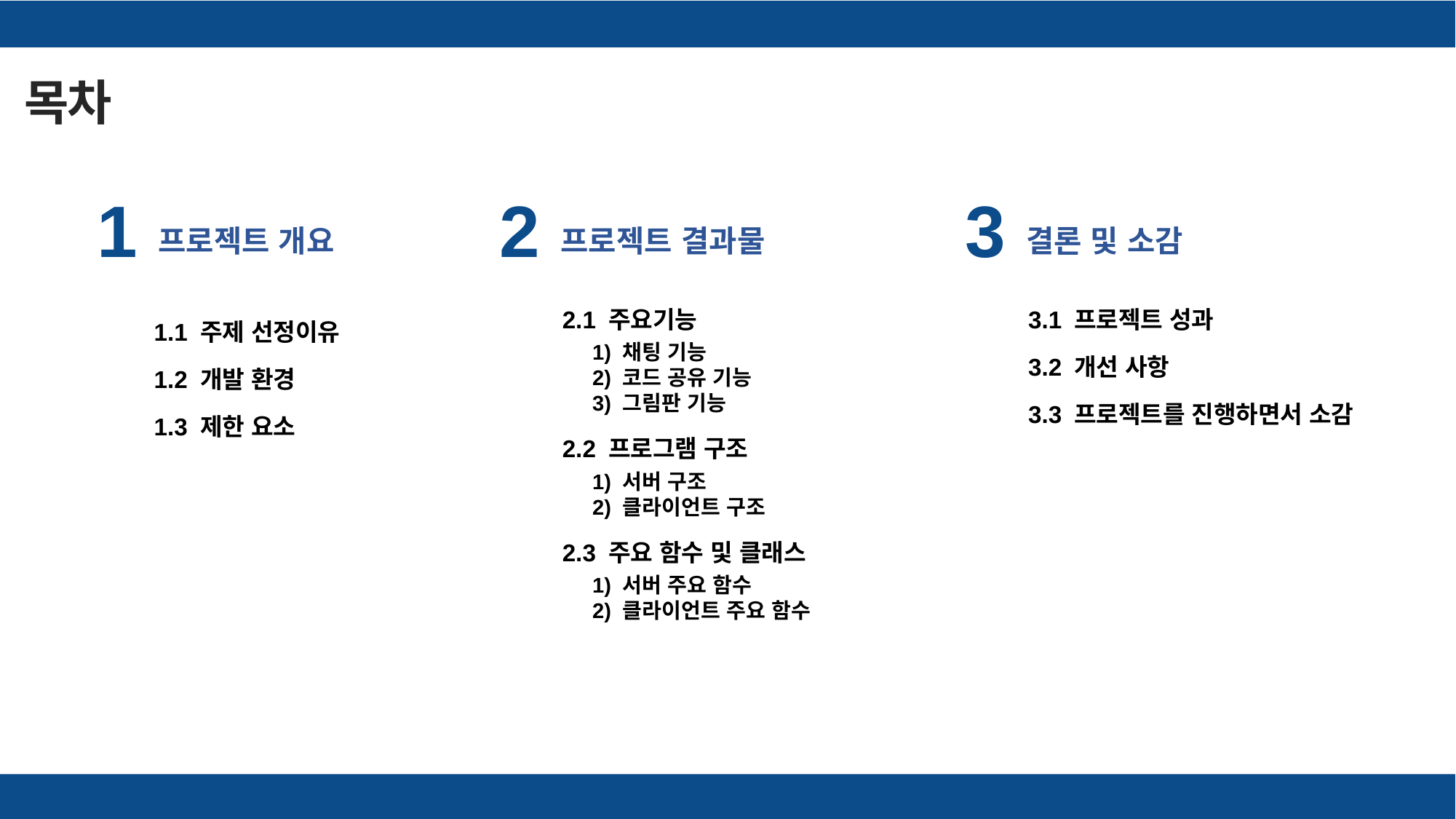

목차
1
프로젝트 개요
2
프로젝트 결과물
3
결론 및 소감
2.1 주요기능

     1) 채팅 기능
     2) 코드 공유 기능
     3) 그림판 기능

2.2 프로그램 구조

     1) 서버 구조
     2) 클라이언트 구조

2.3 주요 함수 및 클래스

     1) 서버 주요 함수
     2) 클라이언트 주요 함수

3.1 프로젝트 성과

3.2 개선 사항

3.3 프로젝트를 진행하면서 소감
1.1 주제 선정이유

1.2 개발 환경

1.3 제한 요소